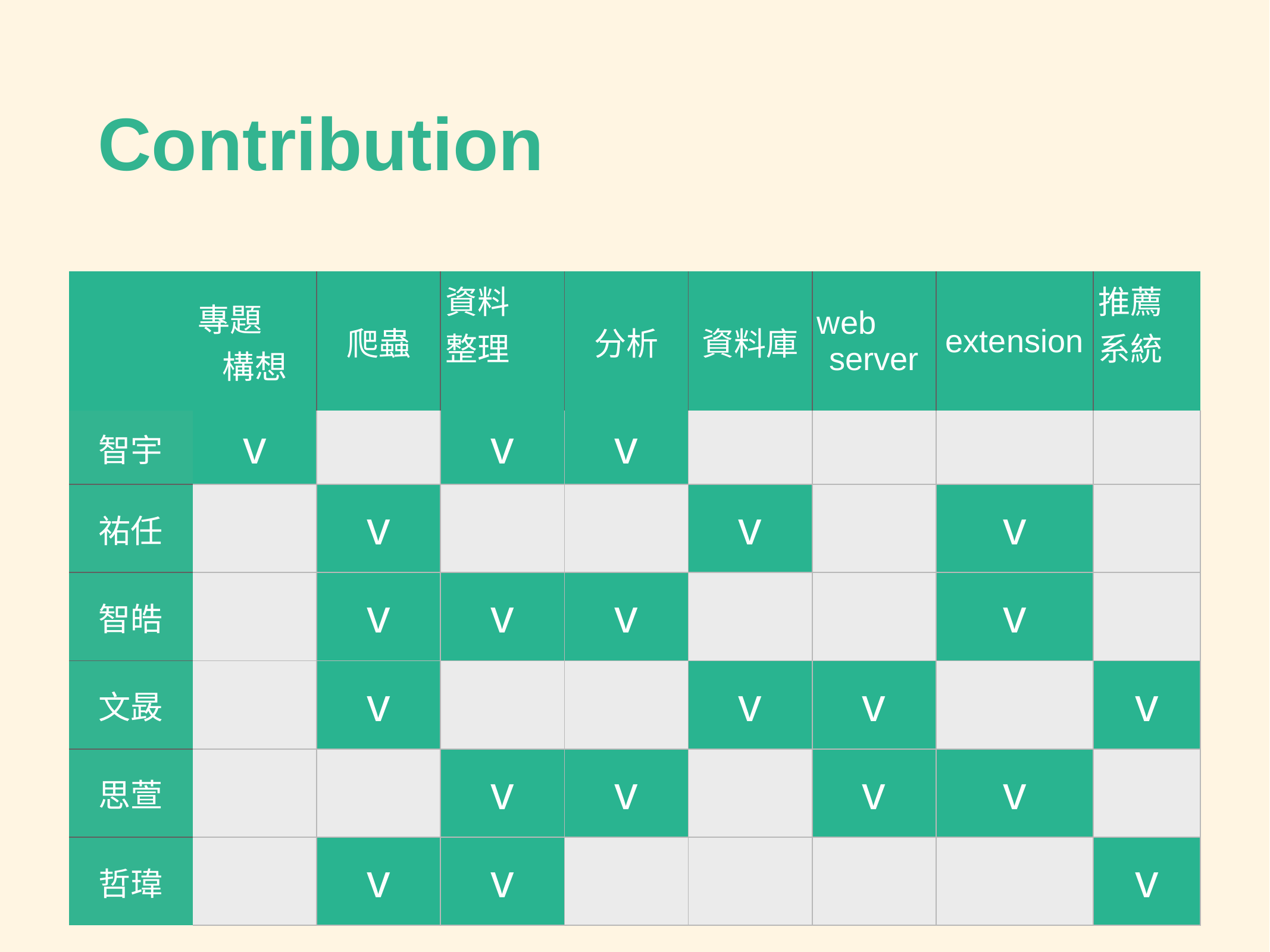

# Contribution

|  | 專題 構想 | 爬蟲 | 資料 整理 | 分析 | 資料庫 | web server | extension | 推薦 系統 |
| --- | --- | --- | --- | --- | --- | --- | --- | --- |
| 智宇 | v |  | v | v |  |  |  |  |
| 祐任 |  | v |  |  | v |  | v |  |
| 智皓 |  | v | v | v |  |  | v |  |
| 文晸 |  | v |  |  | v | v |  | v |
| 思萱 |  |  | v | v |  | v | v |  |
| 哲瑋 |  | v | v |  |  |  |  | v |
8